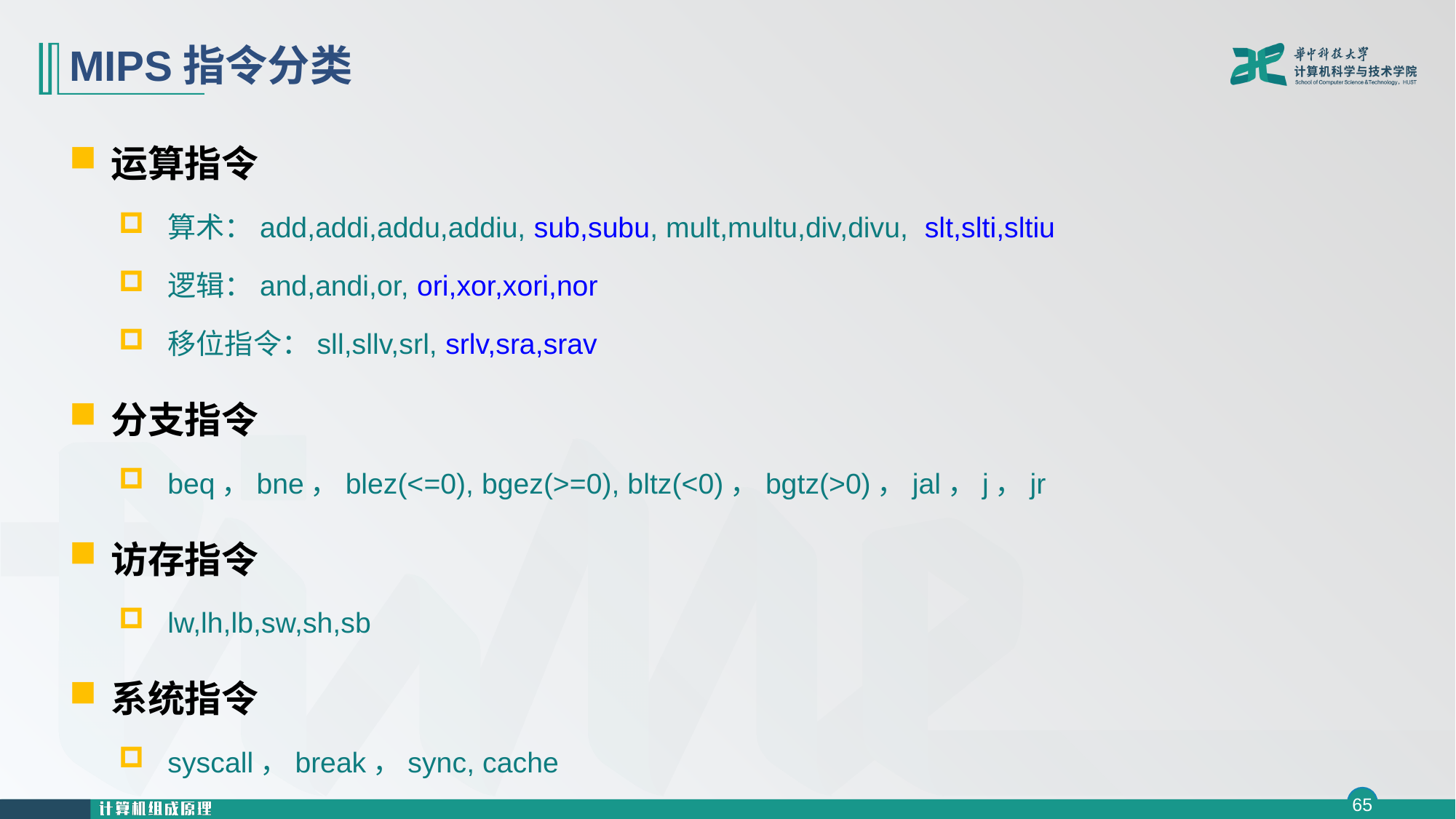

# MIPS指令分类
运算指令
算术：add,addi,addu,addiu, sub,subu, mult,multu,div,divu,  slt,slti,sltiu
逻辑：and,andi,or, ori,xor,xori,nor
移位指令：sll,sllv,srl, srlv,sra,srav
分支指令
beq，bne，blez(<=0), bgez(>=0), bltz(<0)，bgtz(>0)，jal，j，jr
访存指令
lw,lh,lb,sw,sh,sb
系统指令
syscall，break，sync, cache